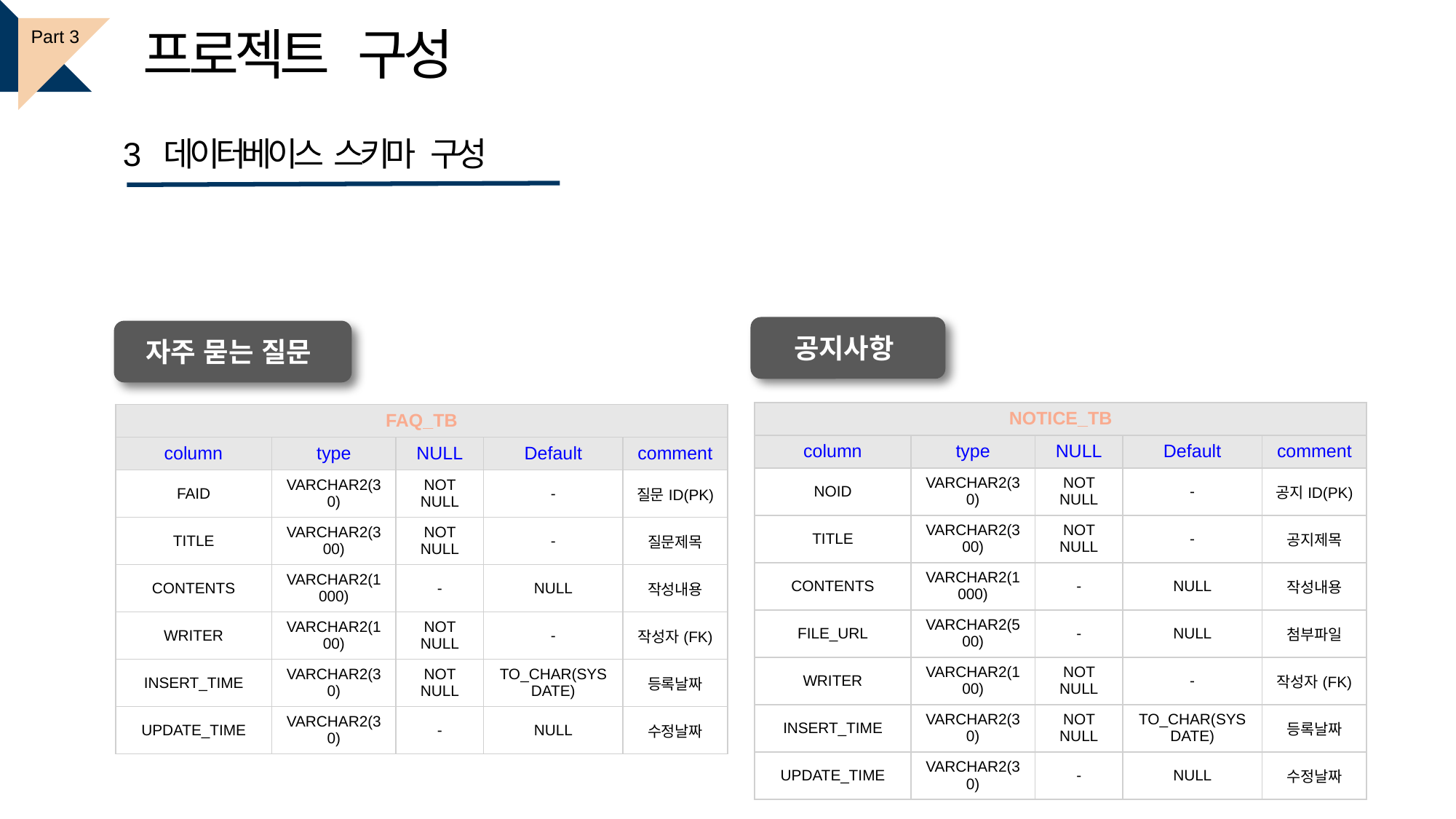

프로젝트   구성

Part 3
3   데이터베이스   스키마    구성
공지사항
자주 묻는 질문
| NOTICE\_TB |  |  |  |  |
| --- | --- | --- | --- | --- |
| column | type | NULL | Default | comment |
| NOID | VARCHAR2(30) | NOT NULL | - | 공지ID(PK) |
| TITLE | VARCHAR2(300) | NOT NULL | - | 공지제목 |
| CONTENTS | VARCHAR2(1000) | - | NULL | 작성내용 |
| FILE\_URL | VARCHAR2(500) | - | NULL | 첨부파일 |
| WRITER | VARCHAR2(100) | NOT NULL | - | 작성자(FK) |
| INSERT\_TIME | VARCHAR2(30) | NOT NULL | TO\_CHAR(SYSDATE) | 등록날짜 |
| UPDATE\_TIME | VARCHAR2(30) | - | NULL | 수정날짜 |
| FAQ\_TB |  |  |  |  |
| --- | --- | --- | --- | --- |
| column | type | NULL | Default | comment |
| FAID | VARCHAR2(30) | NOT NULL | - | 질문ID(PK) |
| TITLE | VARCHAR2(300) | NOT NULL | - | 질문제목 |
| CONTENTS | VARCHAR2(1000) | - | NULL | 작성내용 |
| WRITER | VARCHAR2(100) | NOT NULL | - | 작성자(FK) |
| INSERT\_TIME | VARCHAR2(30) | NOT NULL | TO\_CHAR(SYSDATE) | 등록날짜 |
| UPDATE\_TIME | VARCHAR2(30) | - | NULL | 수정날짜 |